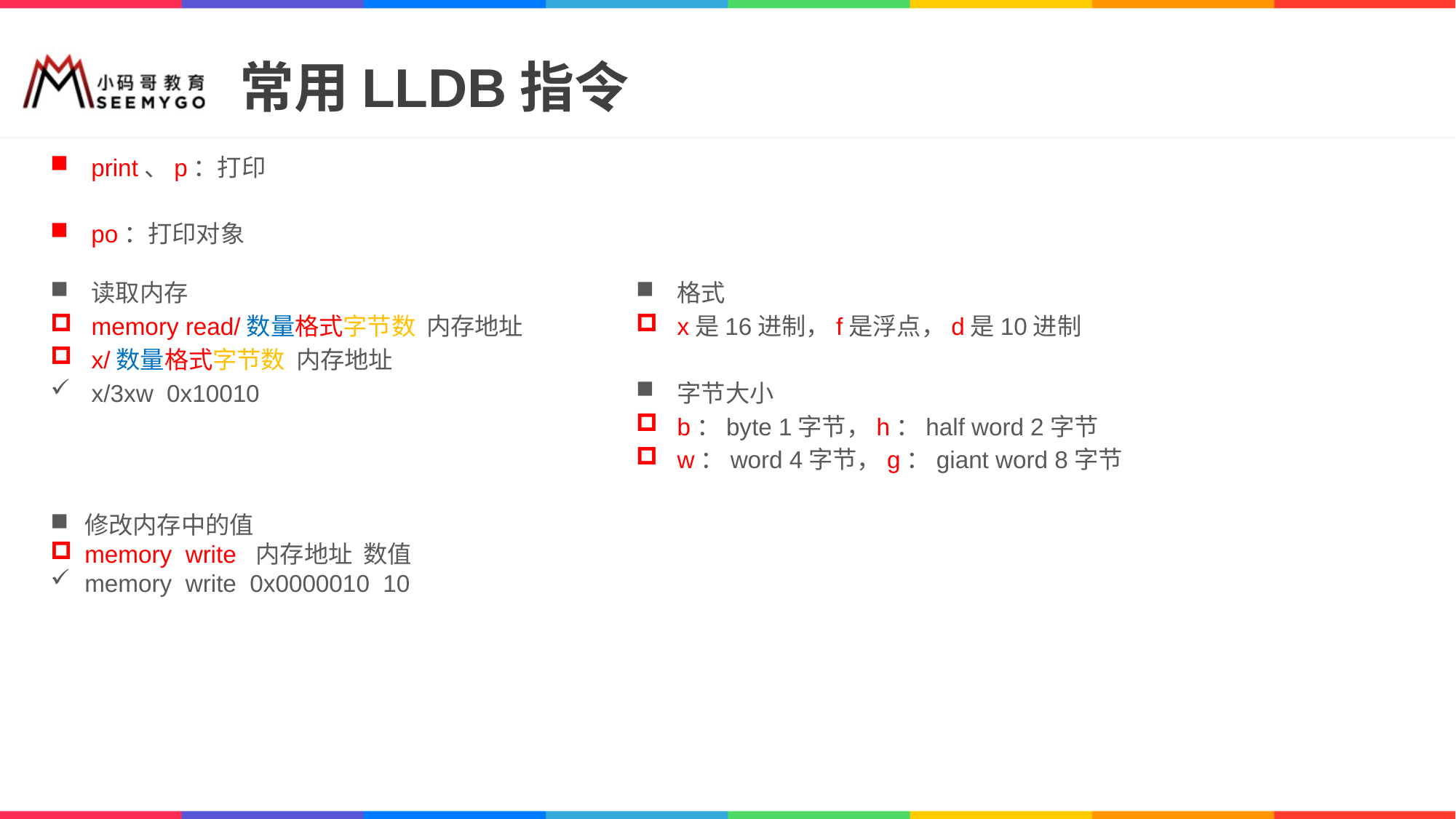

# 常用LLDB指令
print、p：打印

po：打印对象
读取内存
memory read/数量格式字节数  内存地址
x/数量格式字节数  内存地址
x/3xw  0x10010
格式
x是16进制，f是浮点，d是10进制

字节大小
b：byte 1字节，h：half word 2字节
w：word 4字节，g：giant word 8字节
修改内存中的值
memory  write  内存地址  数值
memory  write  0x0000010  10